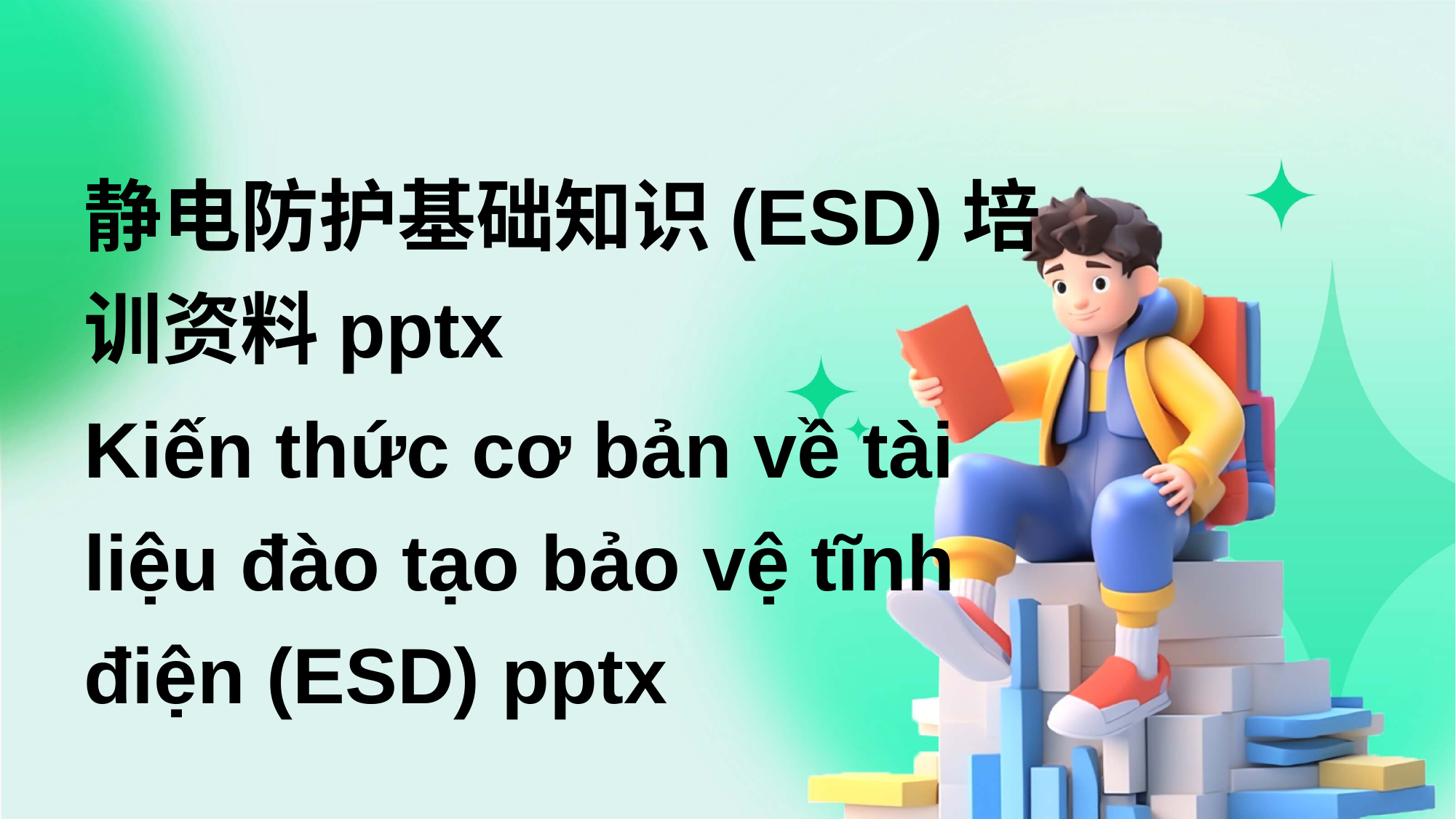

静电防护基础知识(ESD)培训资料pptx
Kiến thức cơ bản về tài liệu đào tạo bảo vệ tĩnh điện (ESD) pptx